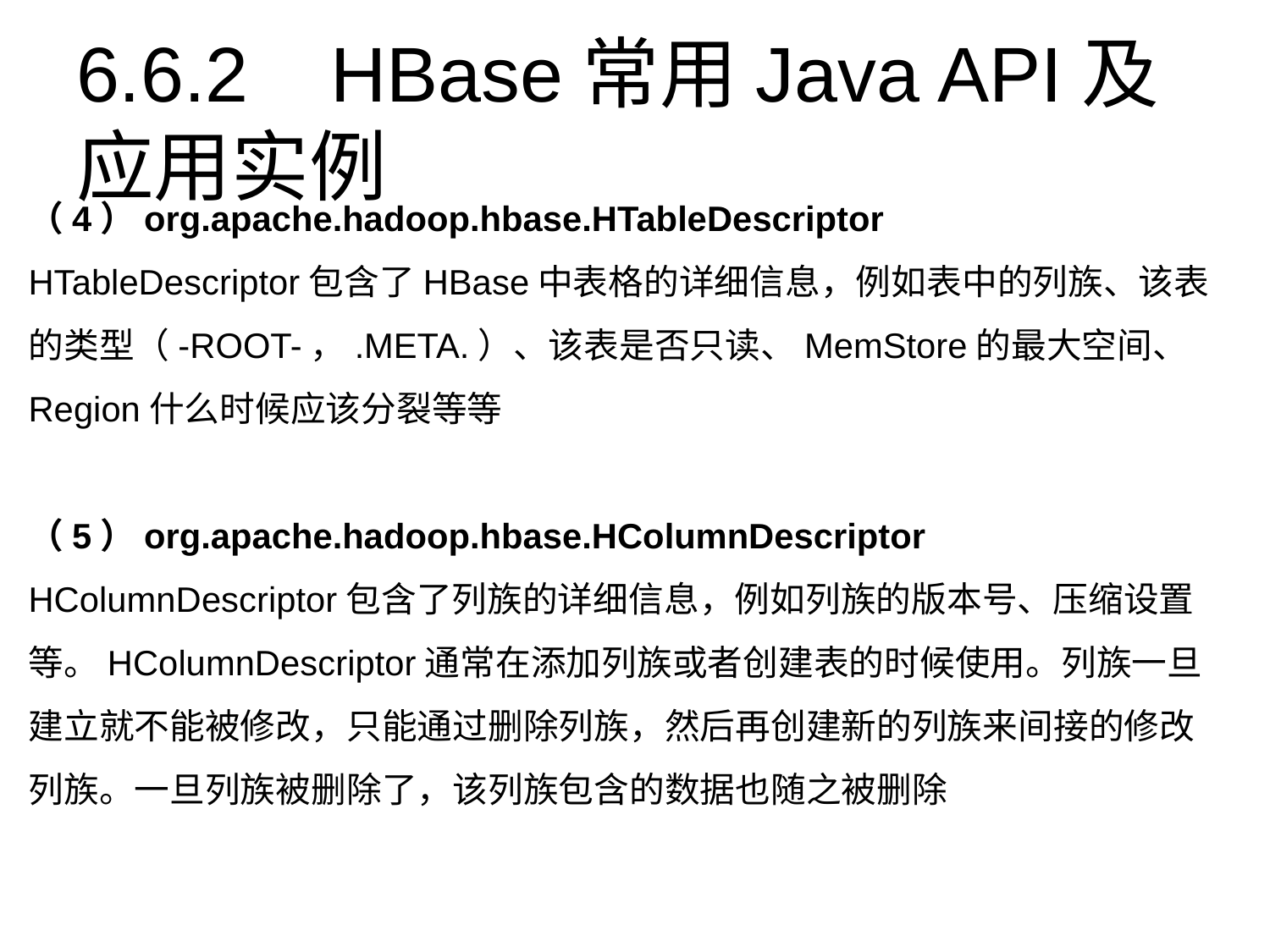

6.6.2	HBase常用Java API及应用实例
（4）org.apache.hadoop.hbase.HTableDescriptor
HTableDescriptor包含了HBase中表格的详细信息，例如表中的列族、该表的类型（-ROOT-，.META.）、该表是否只读、MemStore的最大空间、Region什么时候应该分裂等等

（5）org.apache.hadoop.hbase.HColumnDescriptor
HColumnDescriptor包含了列族的详细信息，例如列族的版本号、压缩设置等。HColumnDescriptor通常在添加列族或者创建表的时候使用。列族一旦建立就不能被修改，只能通过删除列族，然后再创建新的列族来间接的修改列族。一旦列族被删除了，该列族包含的数据也随之被删除